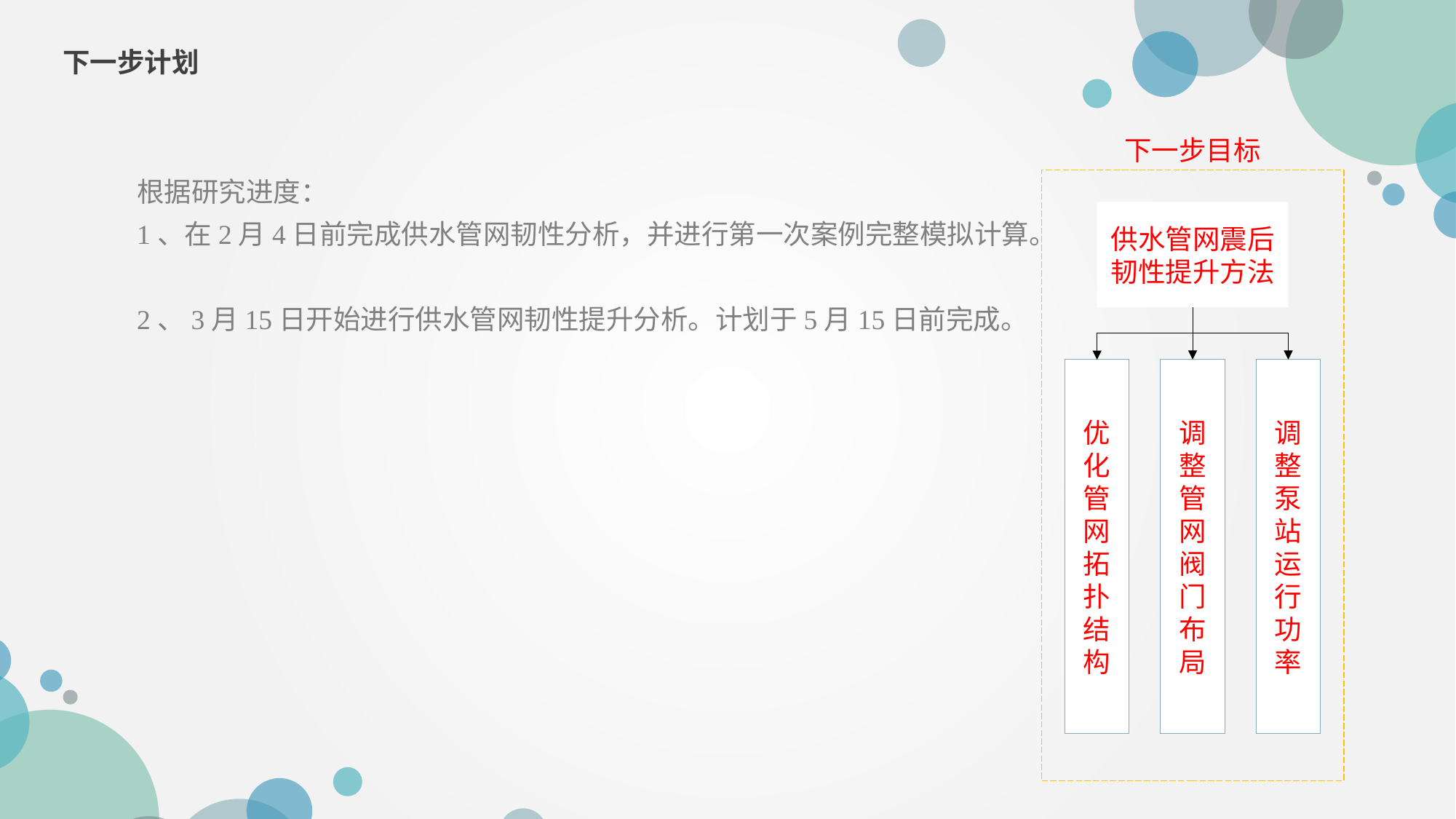

下一步计划
下一步目标
根据研究进度：
1、在2月4日前完成供水管网韧性分析，并进行第一次案例完整模拟计算。

2、3月15日开始进行供水管网韧性提升分析。计划于5月15日前完成。

供水管网震后韧性提升方法
调整管网阀门布局
调整泵站运行功率
优化管网拓扑结构